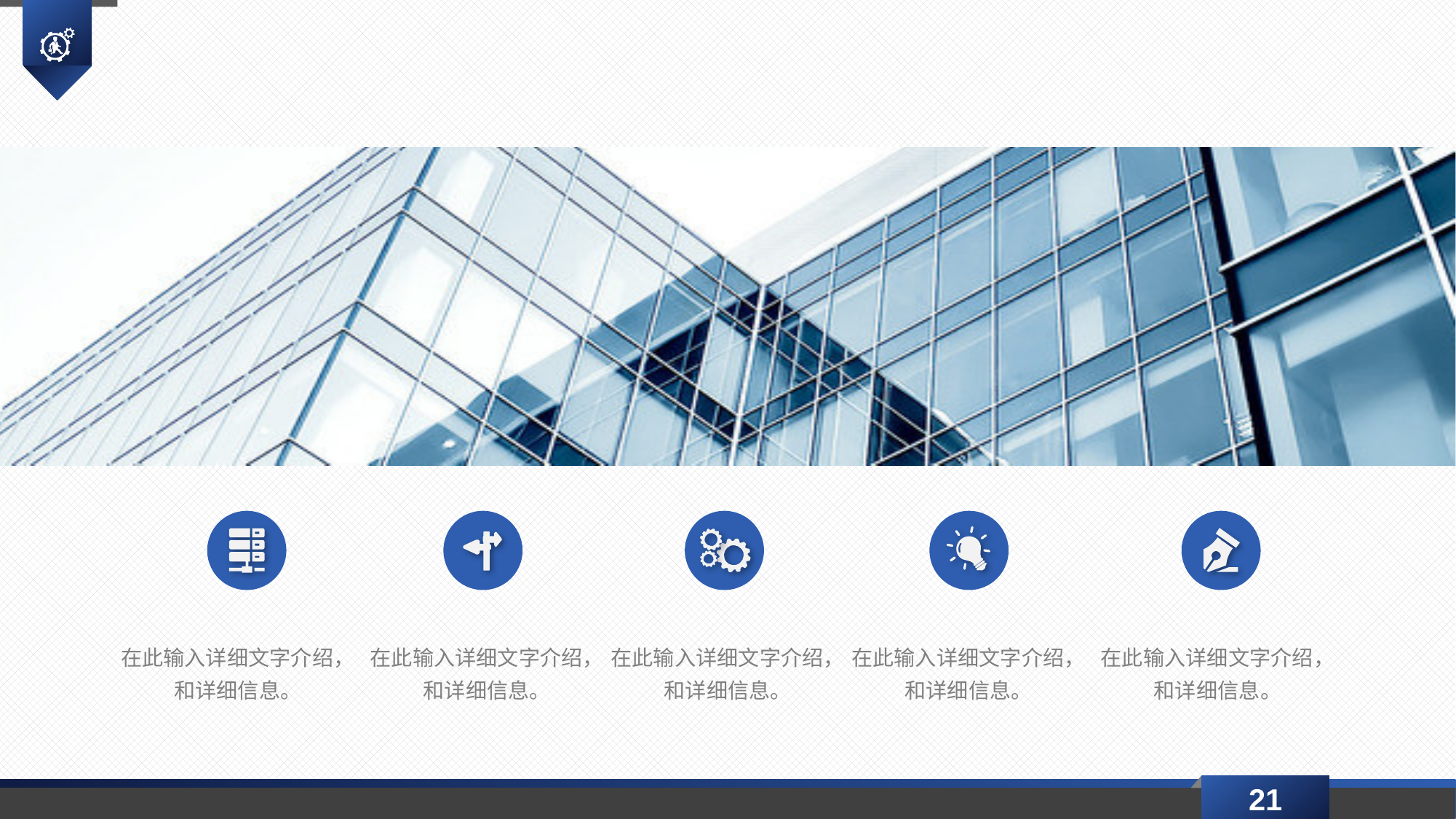

在此输入详细文字介绍，
和详细信息。

在此输入详细文字介绍，
和详细信息。

在此输入详细文字介绍，
和详细信息。

在此输入详细文字介绍，
和详细信息。

在此输入详细文字介绍，
和详细信息。

21